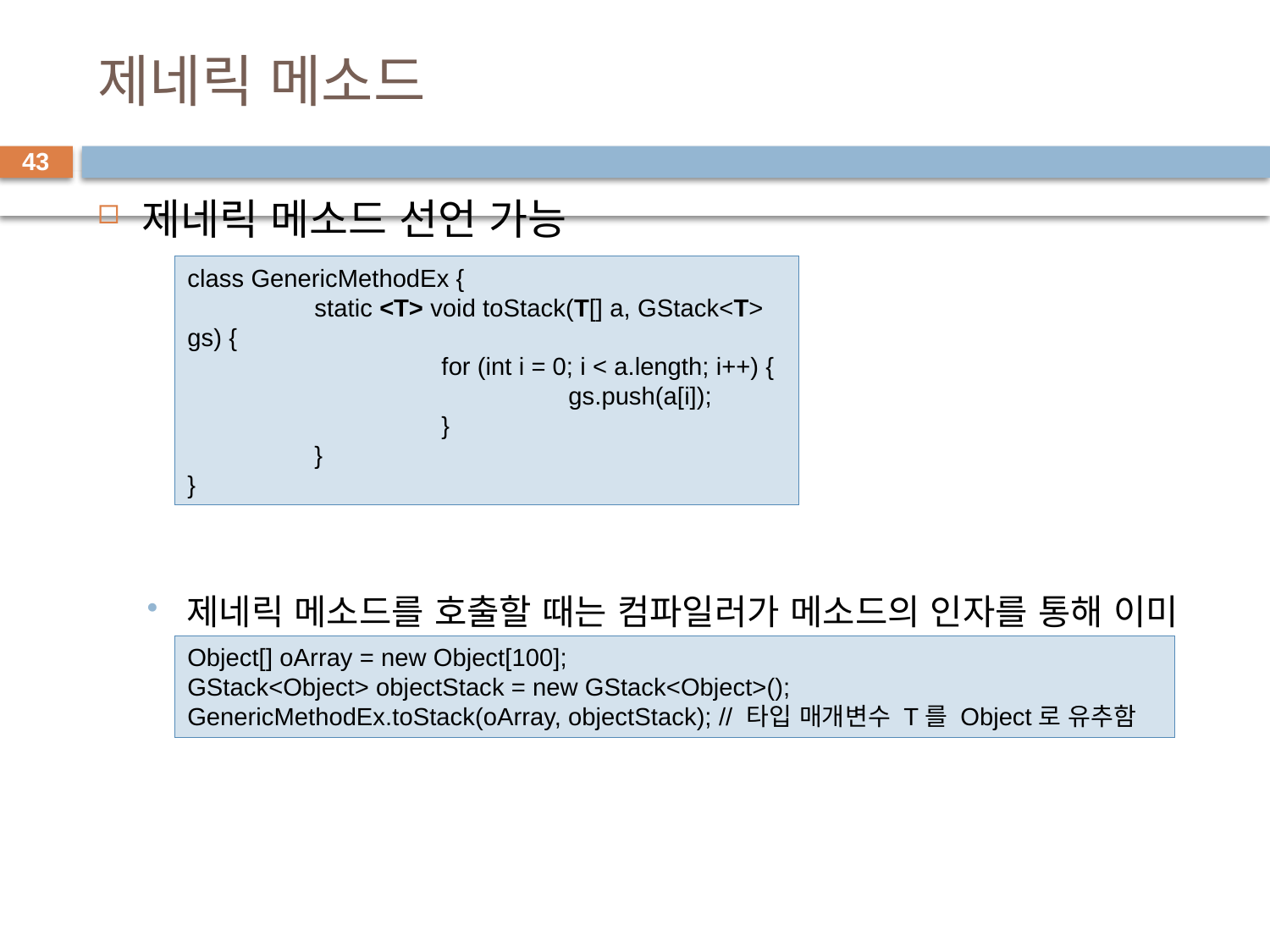

# 제네릭 메소드
43
제네릭 메소드 선언 가능

제네릭 메소드를 호출할 때는 컴파일러가 메소드의 인자를 통해 이미 타입을 알고 있으므로 타입을 명시하지 않아도 됨

class GenericMethodEx {
	static <T> void toStack(T[] a, GStack<T> gs) {
		for (int i = 0; i < a.length; i++) {
			gs.push(a[i]);
		}
	}
}
Object[] oArray = new Object[100];
GStack<Object> objectStack = new GStack<Object>();
GenericMethodEx.toStack(oArray, objectStack); // 타입 매개변수 T를 Object로 유추함